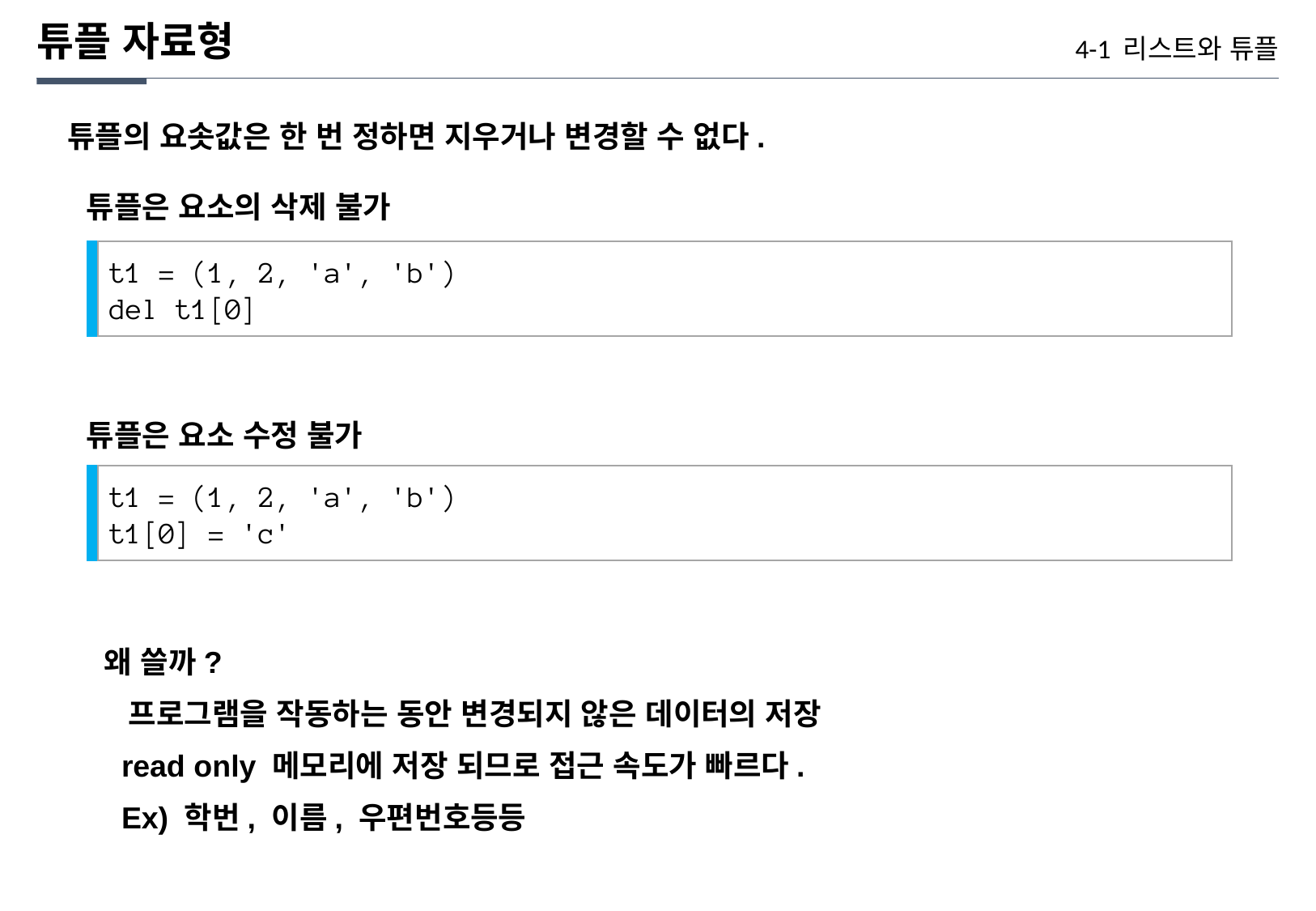

튜플 자료형
4-1 리스트와 튜플
튜플의 요솟값은 한 번 정하면 지우거나 변경할 수 없다.
튜플은 요소의 삭제 불가

t1 = (1, 2, 'a', 'b')
del t1[0]
튜플은 요소 수정 불가

t1 = (1, 2, 'a', 'b')
t1[0] = 'c'
왜 쓸까?
  프로그램을 작동하는 동안 변경되지 않은 데이터의 저장
  read only 메모리에 저장 되므로 접근 속도가 빠르다.
  Ex) 학번, 이름, 우편번호등등